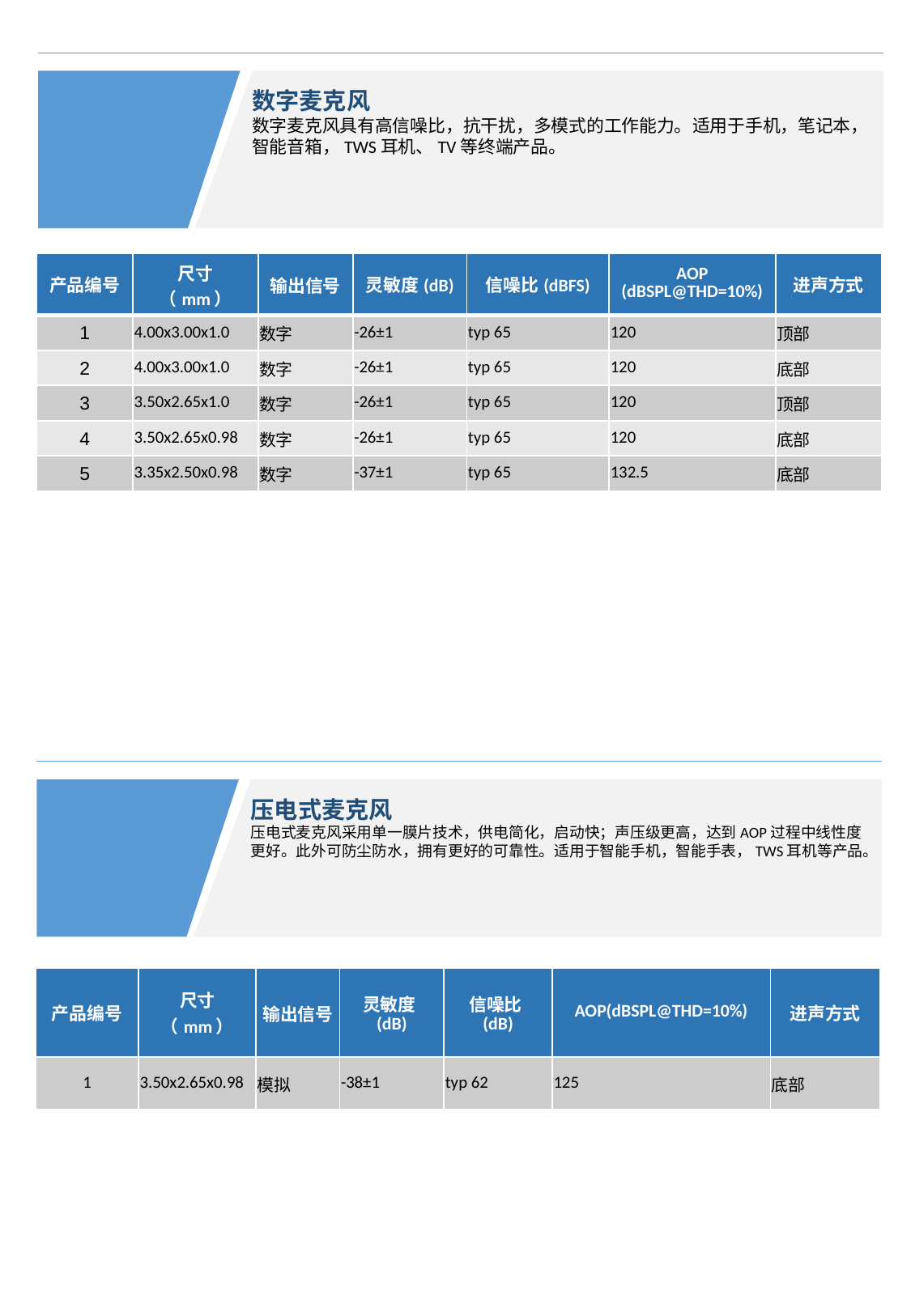

数字麦克风
数字麦克风具有高信噪比，抗干扰，多模式的工作能力。适用于手机，笔记本，智能音箱，TWS耳机、TV等终端产品。
| 产品编号 | 尺寸（mm） | 输出信号 | 灵敏度(dB) | 信噪比(dBFS) | AOP (dBSPL@THD=10%) | 进声方式 |
| --- | --- | --- | --- | --- | --- | --- |
| 1 | 4.00x3.00x1.0 | 数字 | -26±1 | typ 65 | 120 | 顶部 |
| 2 | 4.00x3.00x1.0 | 数字 | -26±1 | typ 65 | 120 | 底部 |
| 3 | 3.50x2.65x1.0 | 数字 | -26±1 | typ 65 | 120 | 顶部 |
| 4 | 3.50x2.65x0.98 | 数字 | -26±1 | typ 65 | 120 | 底部 |
| 5 | 3.35x2.50x0.98 | 数字 | -37±1 | typ 65 | 132.5 | 底部 |

压电式麦克风
压电式麦克风采用单一膜片技术，供电简化，启动快；声压级更高，达到AOP过程中线性度更好。此外可防尘防水，拥有更好的可靠性。适用于智能手机，智能手表，TWS耳机等产品。
| 产品编号 | 尺寸（mm） | 输出信号 | 灵敏度(dB) | 信噪比(dB) | AOP(dBSPL@THD=10%) | 进声方式 |
| --- | --- | --- | --- | --- | --- | --- |
| 1 | 3.50x2.65x0.98 | 模拟 | -38±1 | typ 62 | 125 | 底部 |